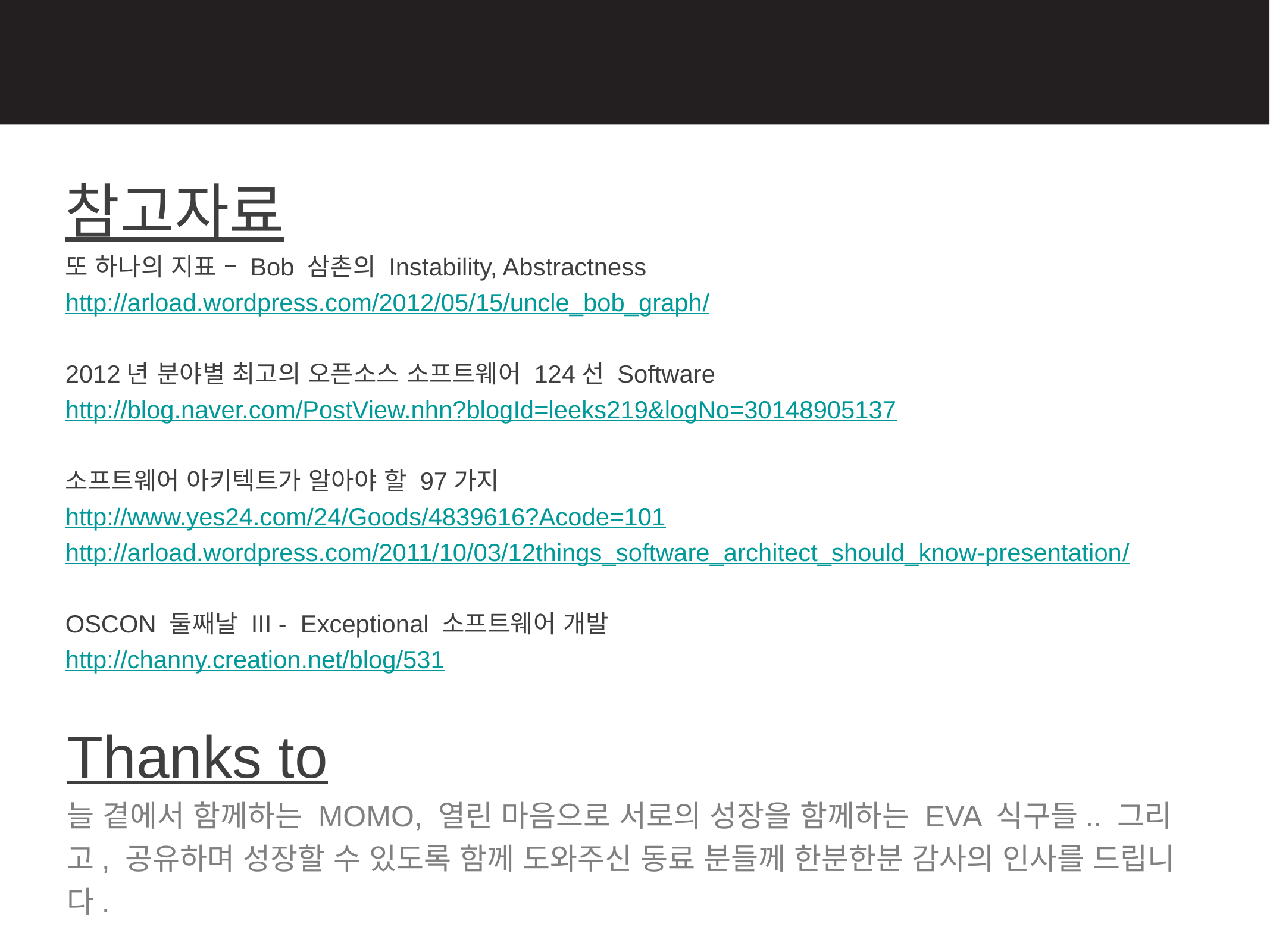

참고자료
또 하나의 지표 – Bob 삼촌의 Instability, Abstractness
http://arload.wordpress.com/2012/05/15/uncle_bob_graph/

2012년 분야별 최고의 오픈소스 소프트웨어 124선 Software
http://blog.naver.com/PostView.nhn?blogId=leeks219&logNo=30148905137

소프트웨어 아키텍트가 알아야 할 97가지
http://www.yes24.com/24/Goods/4839616?Acode=101
http://arload.wordpress.com/2011/10/03/12things_software_architect_should_know-presentation/

OSCON 둘째날 III -  Exceptional 소프트웨어 개발
http://channy.creation.net/blog/531
Thanks to
늘 곁에서 함께하는 MOMO, 열린 마음으로 서로의 성장을 함께하는 EVA 식구들.. 그리고, 공유하며 성장할 수 있도록 함께 도와주신 동료 분들께 한분한분 감사의 인사를 드립니다.